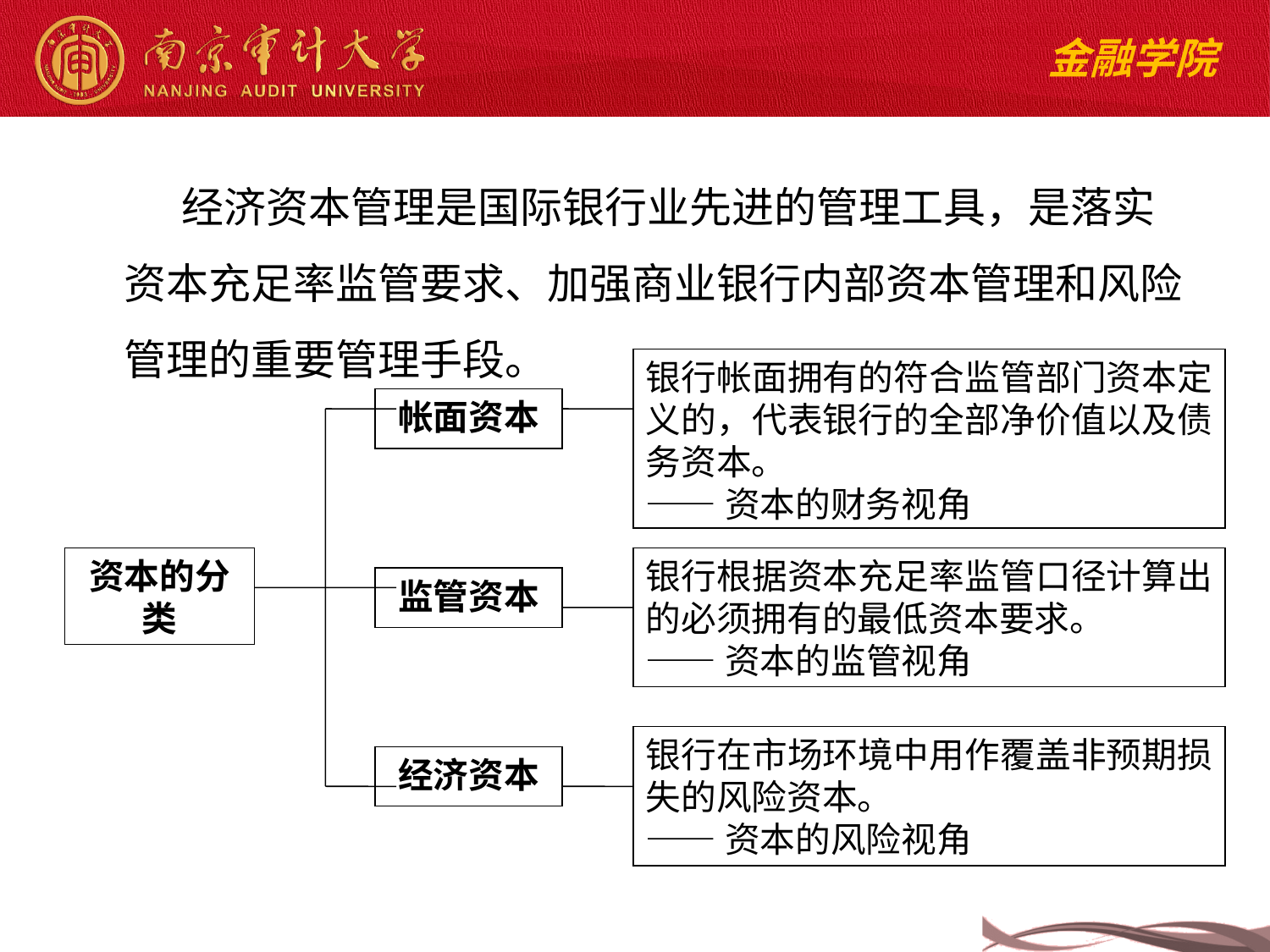

经济资本管理是国际银行业先进的管理工具，是落实资本充足率监管要求、加强商业银行内部资本管理和风险管理的重要管理手段。

银行帐面拥有的符合监管部门资本定义的，代表银行的全部净价值以及债务资本。
——资本的财务视角
帐面资本

资本的分类
银行根据资本充足率监管口径计算出的必须拥有的最低资本要求。
——资本的监管视角
监管资本

银行在市场环境中用作覆盖非预期损失的风险资本。
——资本的风险视角
经济资本